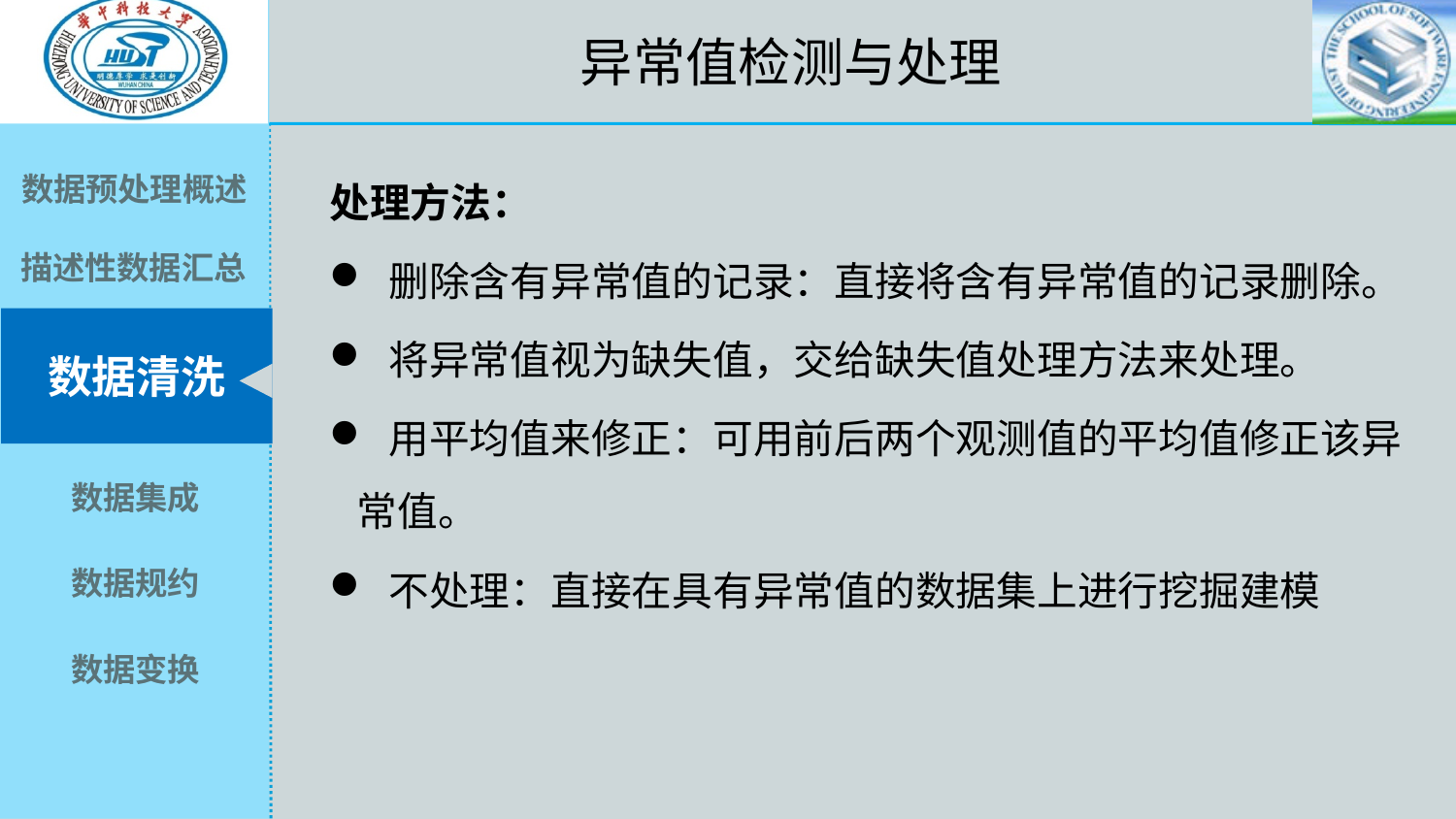

异常值检测与处理
处理方法：
 删除含有异常值的记录：直接将含有异常值的记录删除。
 将异常值视为缺失值，交给缺失值处理方法来处理。
 用平均值来修正：可用前后两个观测值的平均值修正该异常值。
 不处理：直接在具有异常值的数据集上进行挖掘建模